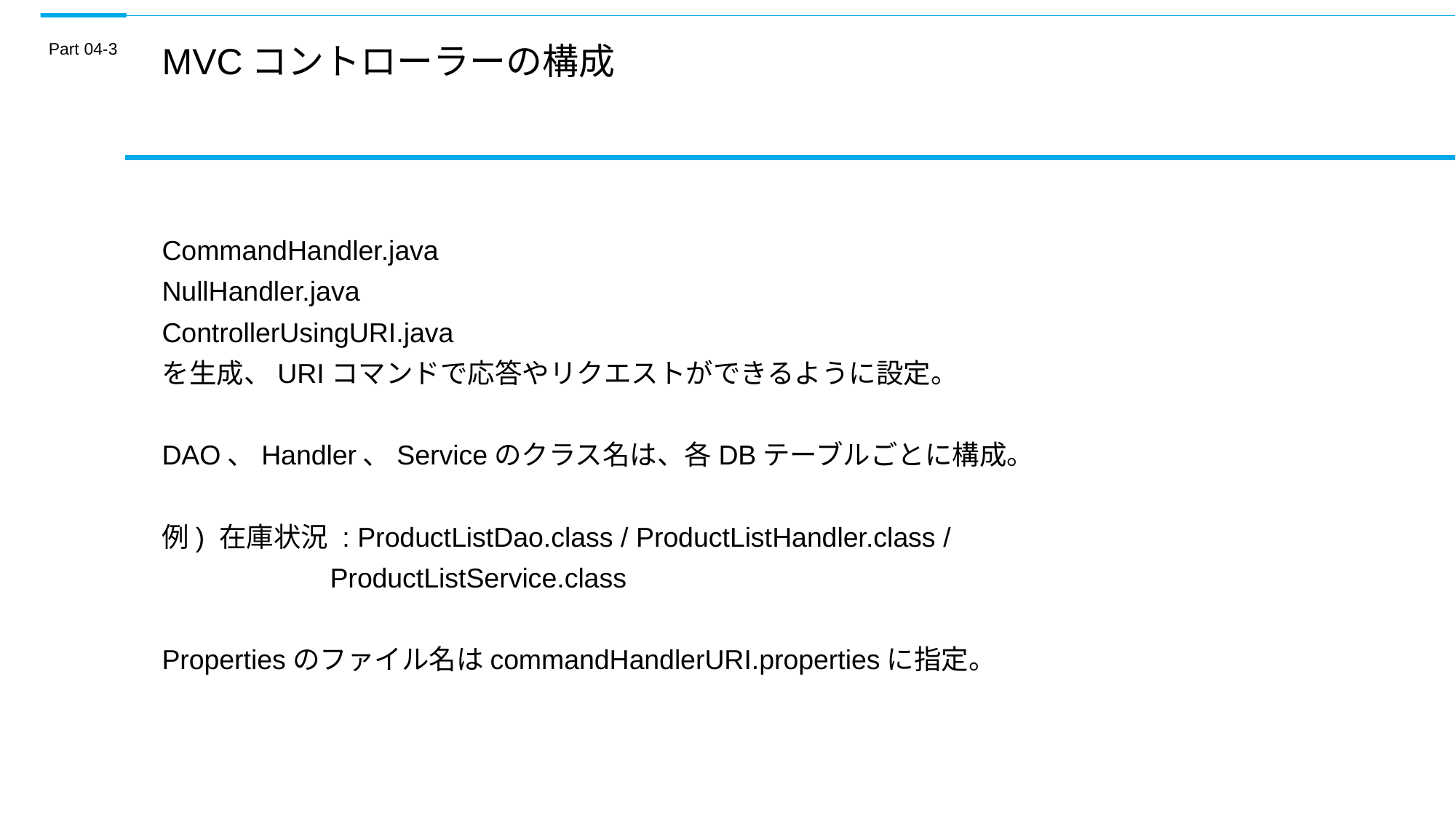

Part 04-3
MVCコントローラーの構成
CommandHandler.java
NullHandler.java
ControllerUsingURI.java
を生成、URIコマンドで応答やリクエストができるように設定。

DAO、Handler、Serviceのクラス名は、各DBテーブルごとに構成。

例) 在庫状況 : ProductListDao.class / ProductListHandler.class /
                      ProductListService.class

Propertiesのファイル名はcommandHandlerURI.propertiesに指定。